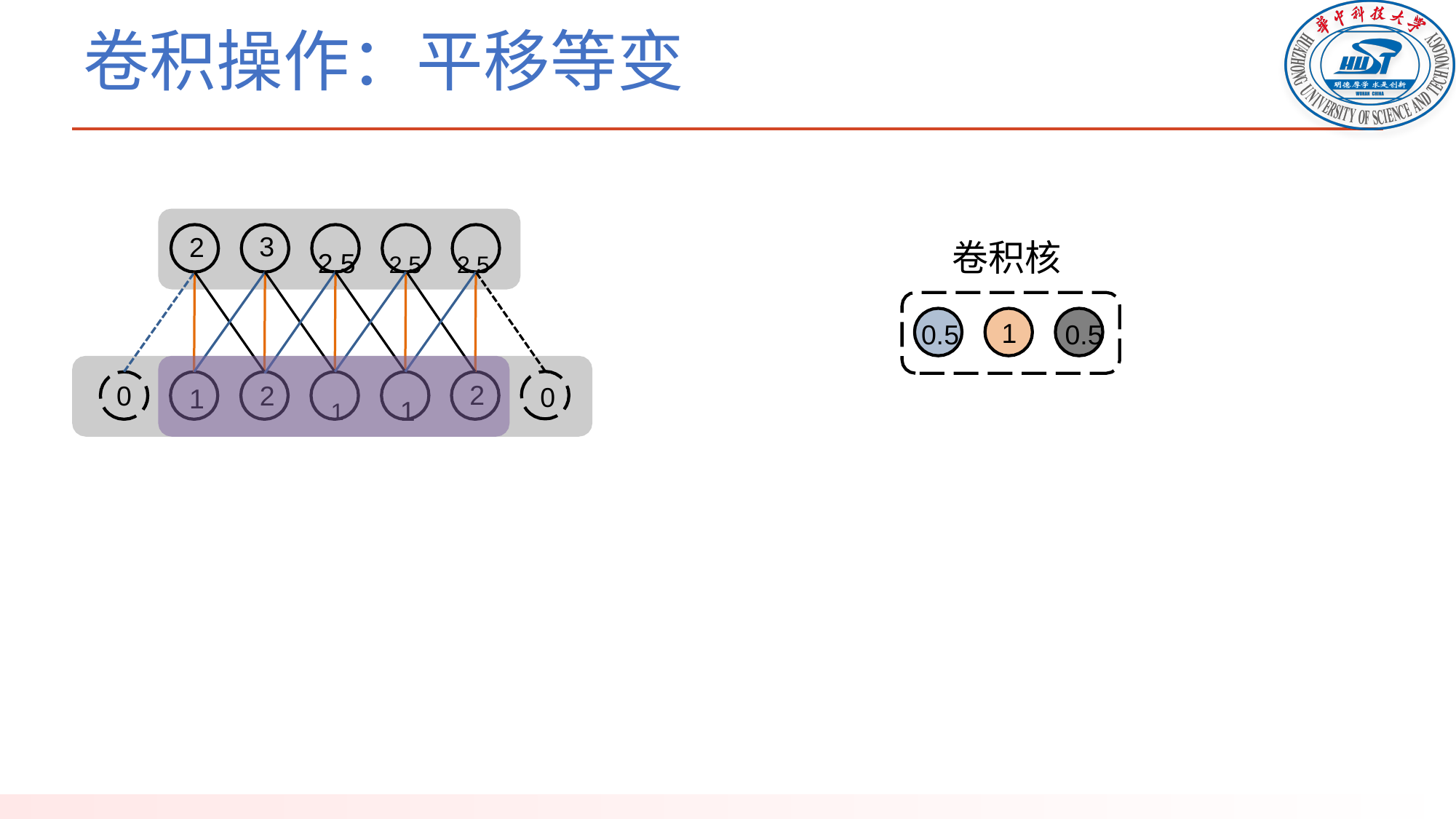

# 卷积操作：平移等变

3
2
2.5	2.5	2.5
卷积核

1
0.5
0.5

2
0
2
0
1	1
1